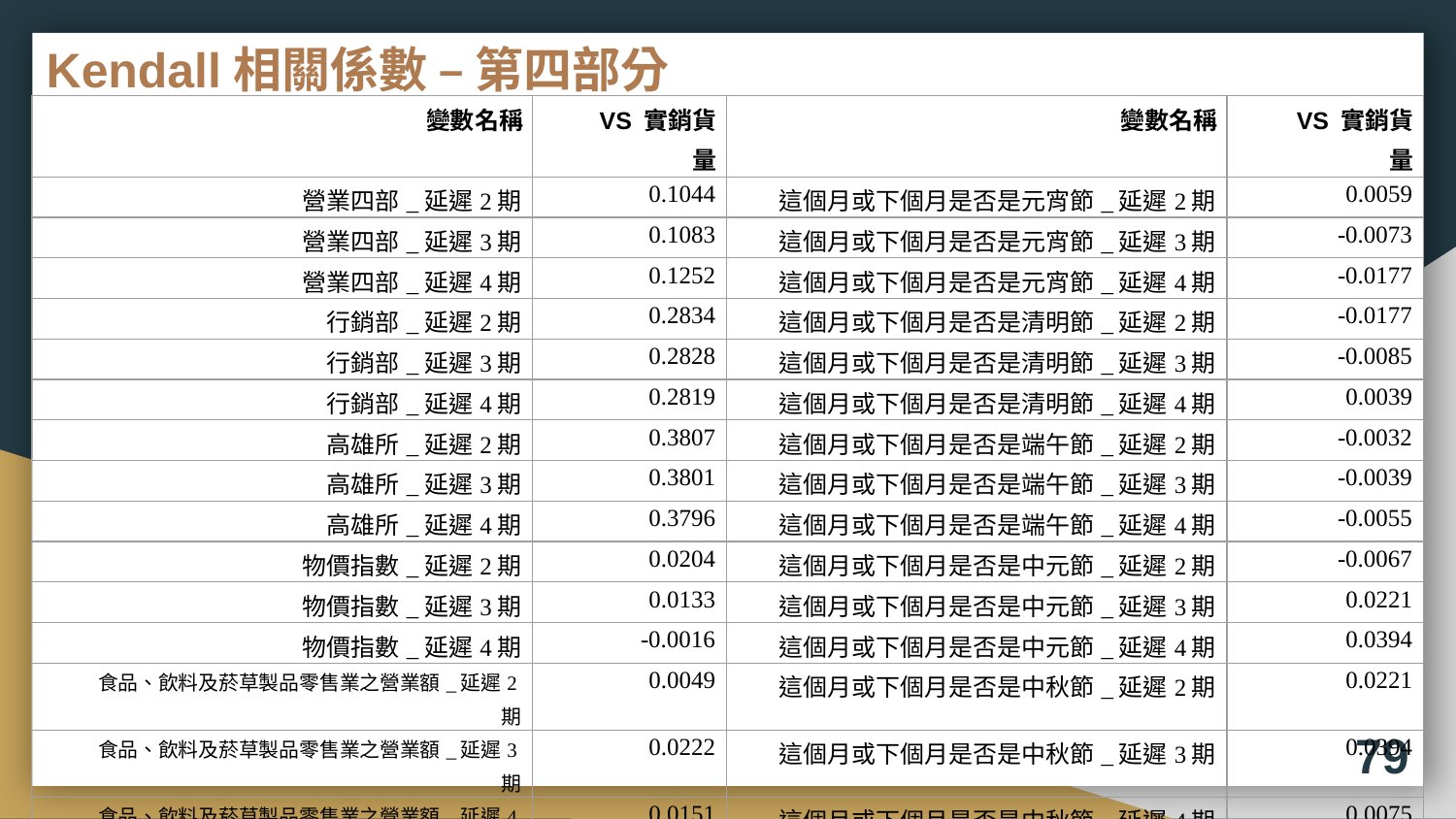

# Kendall相關係數 – 第四部分
| 變數名稱 | VS 實銷貨量 | 變數名稱 | VS 實銷貨量 |
| --- | --- | --- | --- |
| 營業四部\_延遲2期 | 0.1044 | 這個月或下個月是否是元宵節\_延遲2期 | 0.0059 |
| 營業四部\_延遲3期 | 0.1083 | 這個月或下個月是否是元宵節\_延遲3期 | -0.0073 |
| 營業四部\_延遲4期 | 0.1252 | 這個月或下個月是否是元宵節\_延遲4期 | -0.0177 |
| 行銷部\_延遲2期 | 0.2834 | 這個月或下個月是否是清明節\_延遲2期 | -0.0177 |
| 行銷部\_延遲3期 | 0.2828 | 這個月或下個月是否是清明節\_延遲3期 | -0.0085 |
| 行銷部\_延遲4期 | 0.2819 | 這個月或下個月是否是清明節\_延遲4期 | 0.0039 |
| 高雄所\_延遲2期 | 0.3807 | 這個月或下個月是否是端午節\_延遲2期 | -0.0032 |
| 高雄所\_延遲3期 | 0.3801 | 這個月或下個月是否是端午節\_延遲3期 | -0.0039 |
| 高雄所\_延遲4期 | 0.3796 | 這個月或下個月是否是端午節\_延遲4期 | -0.0055 |
| 物價指數\_延遲2期 | 0.0204 | 這個月或下個月是否是中元節\_延遲2期 | -0.0067 |
| 物價指數\_延遲3期 | 0.0133 | 這個月或下個月是否是中元節\_延遲3期 | 0.0221 |
| 物價指數\_延遲4期 | -0.0016 | 這個月或下個月是否是中元節\_延遲4期 | 0.0394 |
| 食品、飲料及菸草製品零售業之營業額\_延遲2期 | 0.0049 | 這個月或下個月是否是中秋節\_延遲2期 | 0.0221 |
| 食品、飲料及菸草製品零售業之營業額\_延遲3期 | 0.0222 | 這個月或下個月是否是中秋節\_延遲3期 | 0.0394 |
| 食品、飲料及菸草製品零售業之營業額\_延遲4期 | 0.0151 | 這個月或下個月是否是中秋節\_延遲4期 | 0.0075 |
| 這個月或下個月是否是春節\_延遲2期 | 0.0046 | 日正月營業額\_延遲2期 | 0.0006 |
| 這個月或下個月是否是春節\_延遲3期 | -0.0006 | 日正月營業額\_延遲3期 | 0.0124 |
| 這個月或下個月是否是春節\_延遲4期 | -0.0116 | 日正月營業額\_延遲4期 | 0.0154 |
79